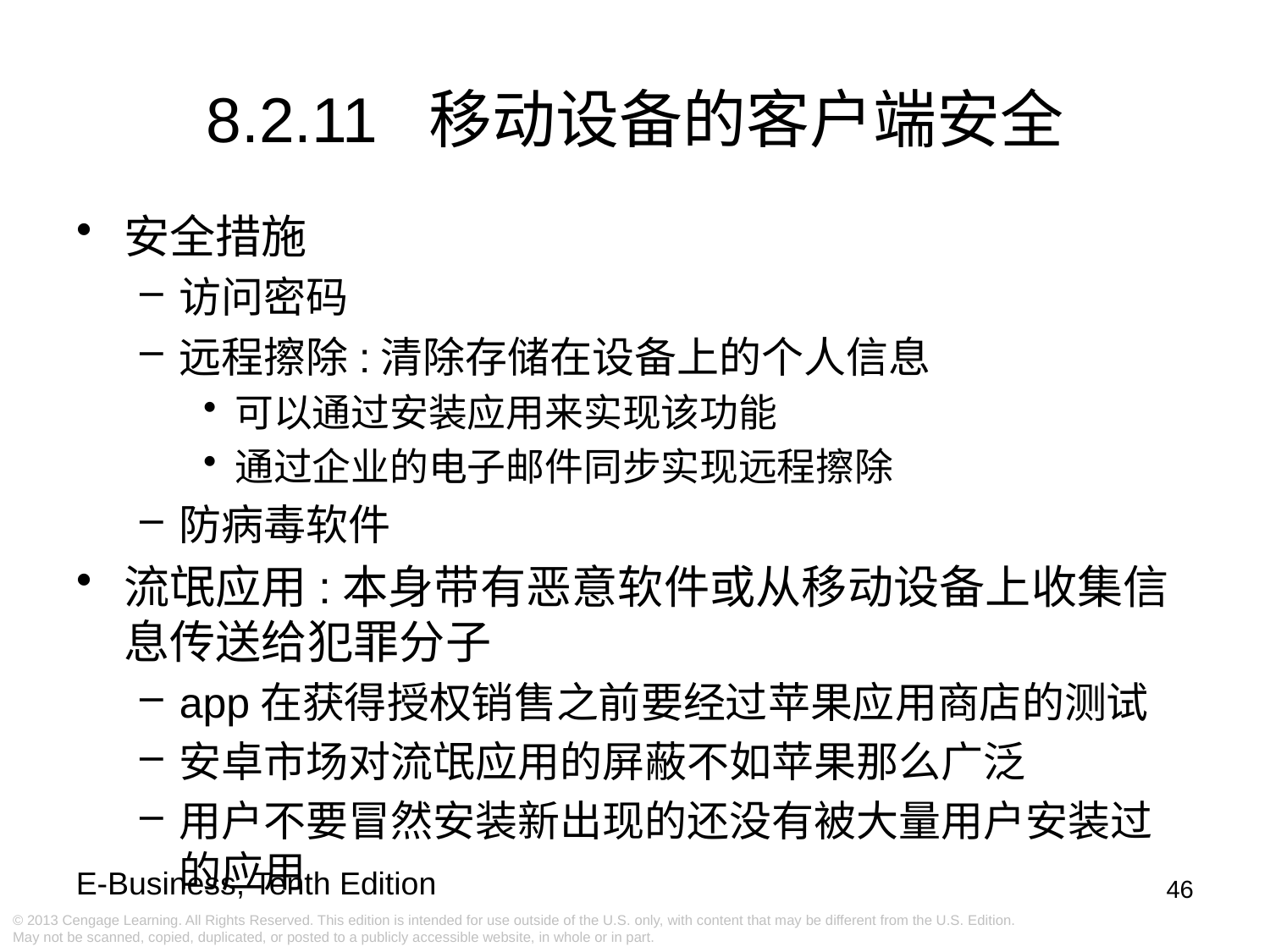

# 8.2.11  移动设备的客户端安全
安全措施
访问密码
远程擦除:清除存储在设备上的个人信息
可以通过安装应用来实现该功能
通过企业的电子邮件同步实现远程擦除
防病毒软件
流氓应用:本身带有恶意软件或从移动设备上收集信息传送给犯罪分子
app在获得授权销售之前要经过苹果应用商店的测试
安卓市场对流氓应用的屏蔽不如苹果那么广泛
用户不要冒然安装新出现的还没有被大量用户安装过的应用

46